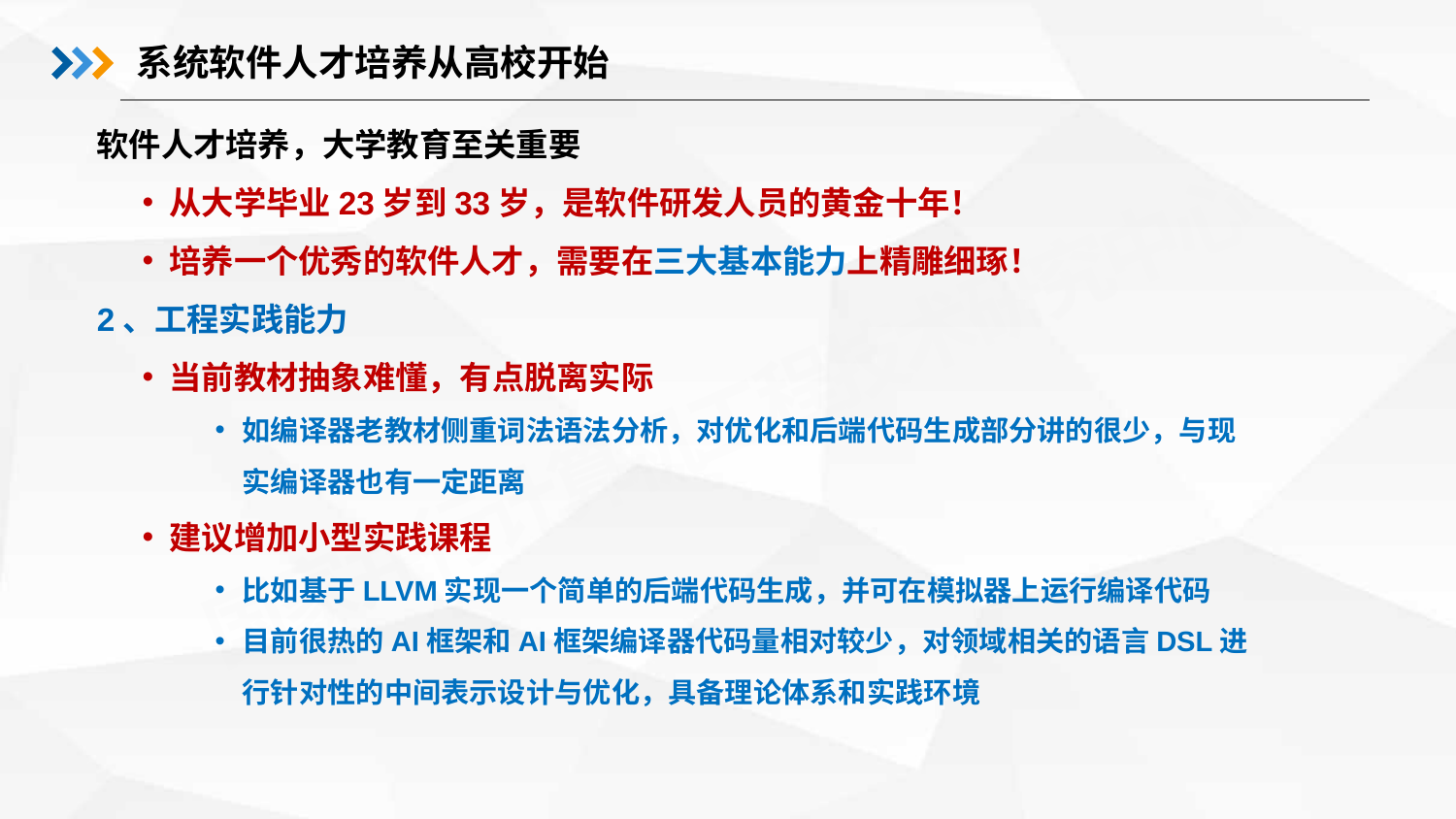

系统软件人才培养从高校开始
软件人才培养，大学教育至关重要
从大学毕业23岁到33岁，是软件研发人员的黄金十年！
培养一个优秀的软件人才，需要在三大基本能力上精雕细琢！
2、工程实践能力
当前教材抽象难懂，有点脱离实际
如编译器老教材侧重词法语法分析，对优化和后端代码生成部分讲的很少，与现实编译器也有一定距离
建议增加小型实践课程
比如基于LLVM实现一个简单的后端代码生成，并可在模拟器上运行编译代码
目前很热的AI框架和AI框架编译器代码量相对较少，对领域相关的语言DSL进行针对性的中间表示设计与优化，具备理论体系和实践环境